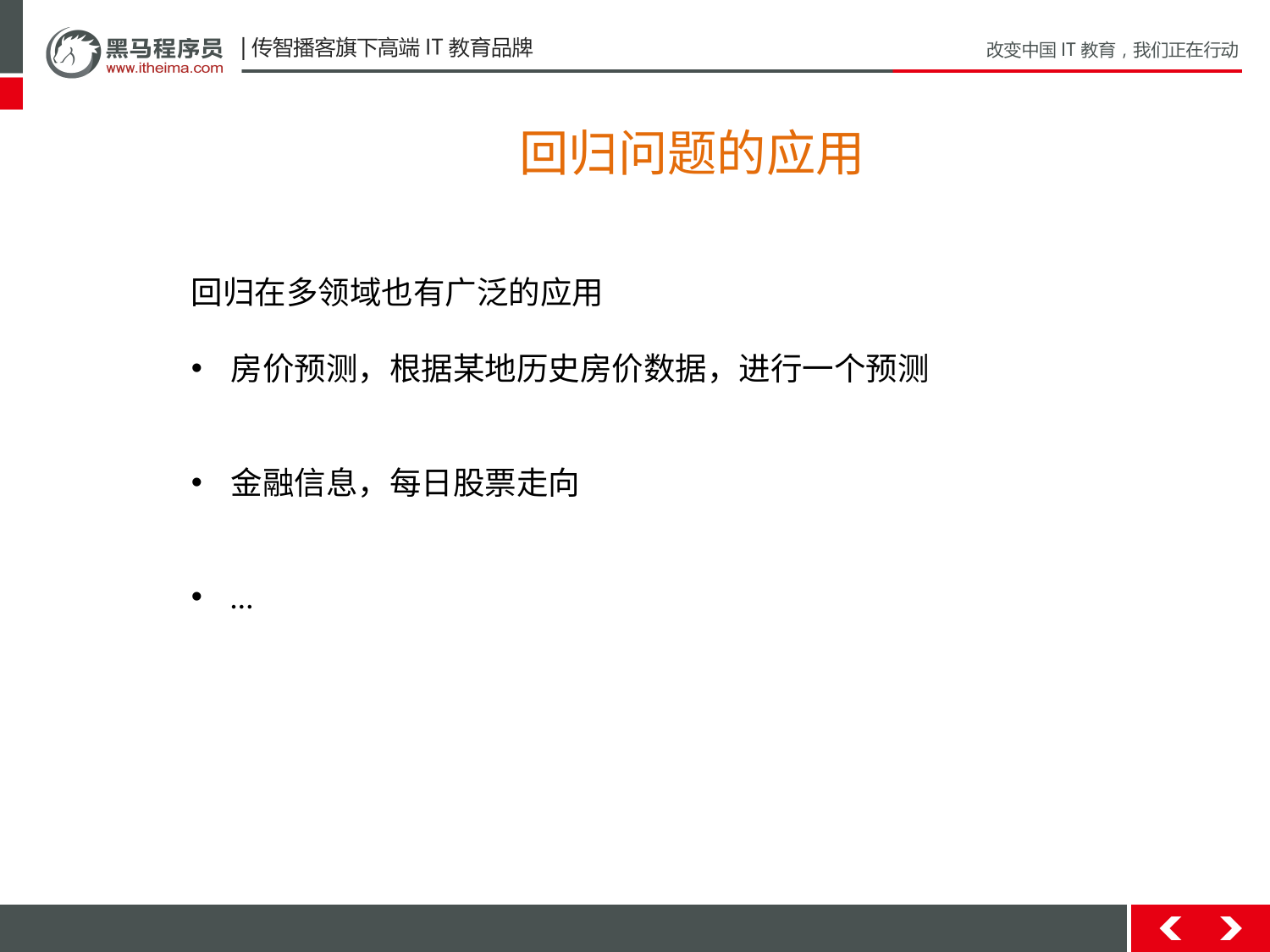

回归问题的应用
回归在多领域也有广泛的应用

房价预测，根据某地历史房价数据，进行一个预测

金融信息，每日股票走向

…